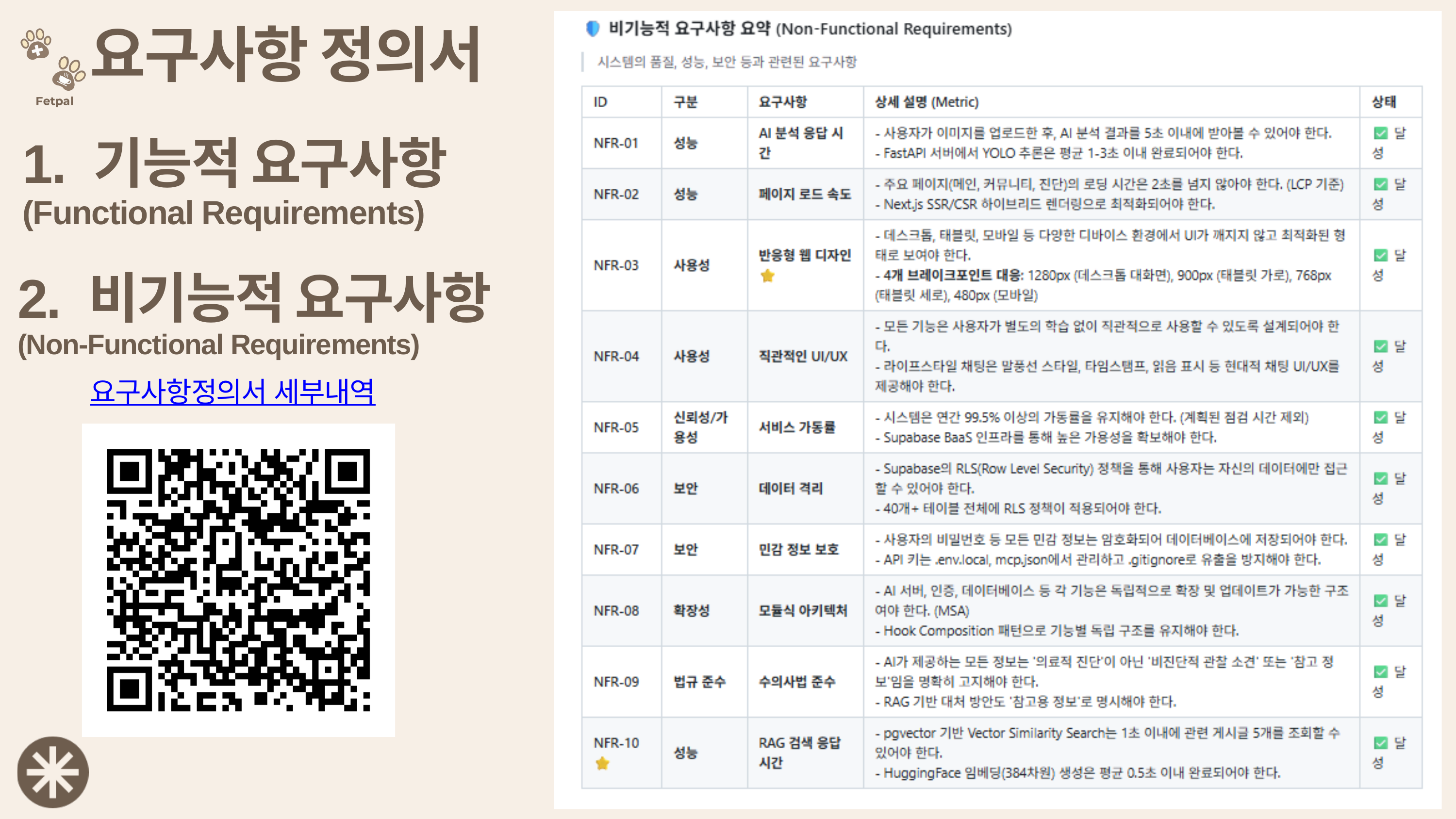

요구사항 정의서
1. 기능적 요구사항
(Functional Requirements)
2. 비기능적 요구사항
(Non-Functional Requirements)
요구사항정의서 세부내역